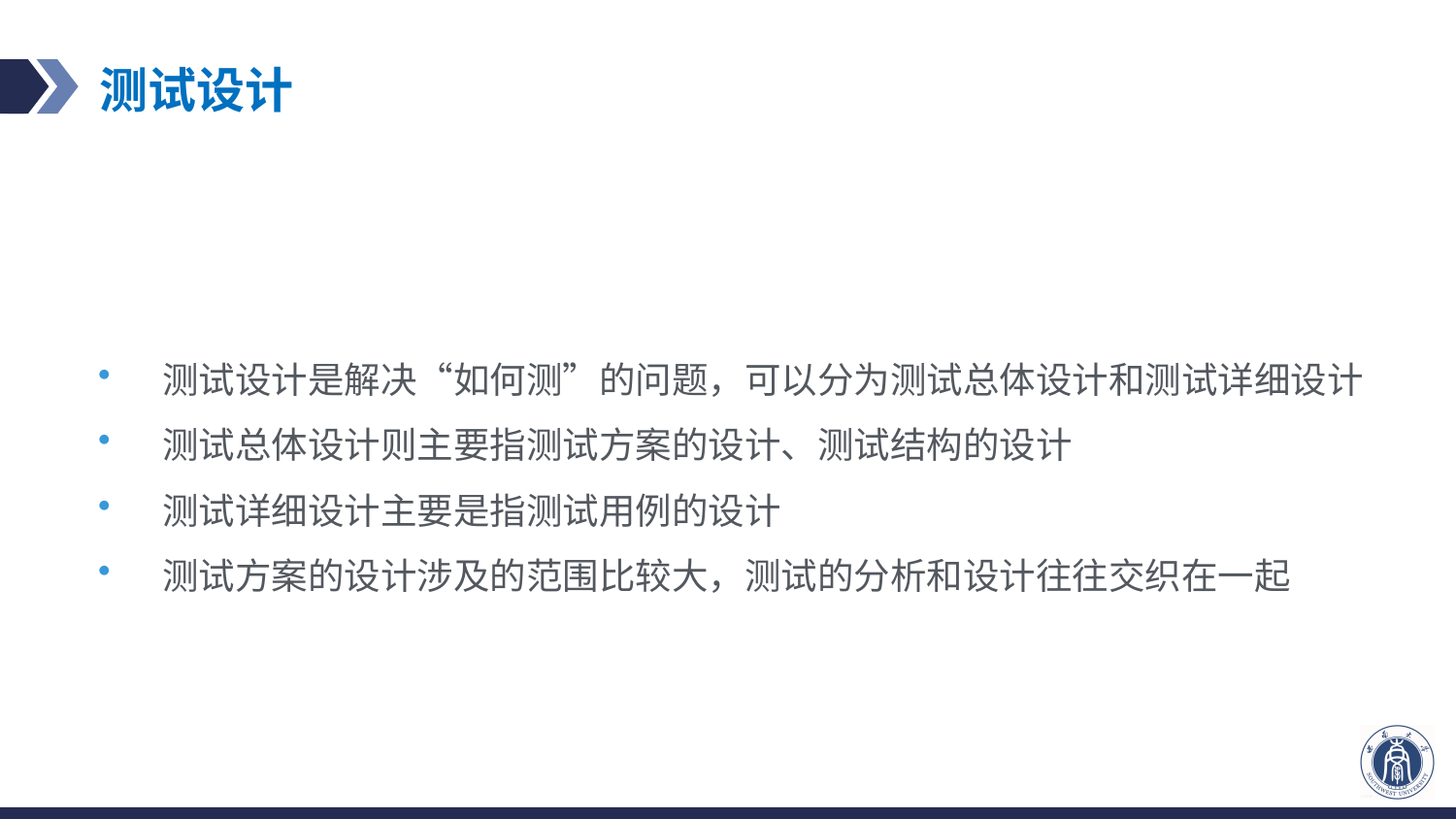

# 测试设计
测试设计是解决“如何测”的问题，可以分为测试总体设计和测试详细设计
测试总体设计则主要指测试方案的设计、测试结构的设计
测试详细设计主要是指测试用例的设计
测试方案的设计涉及的范围比较大，测试的分析和设计往往交织在一起